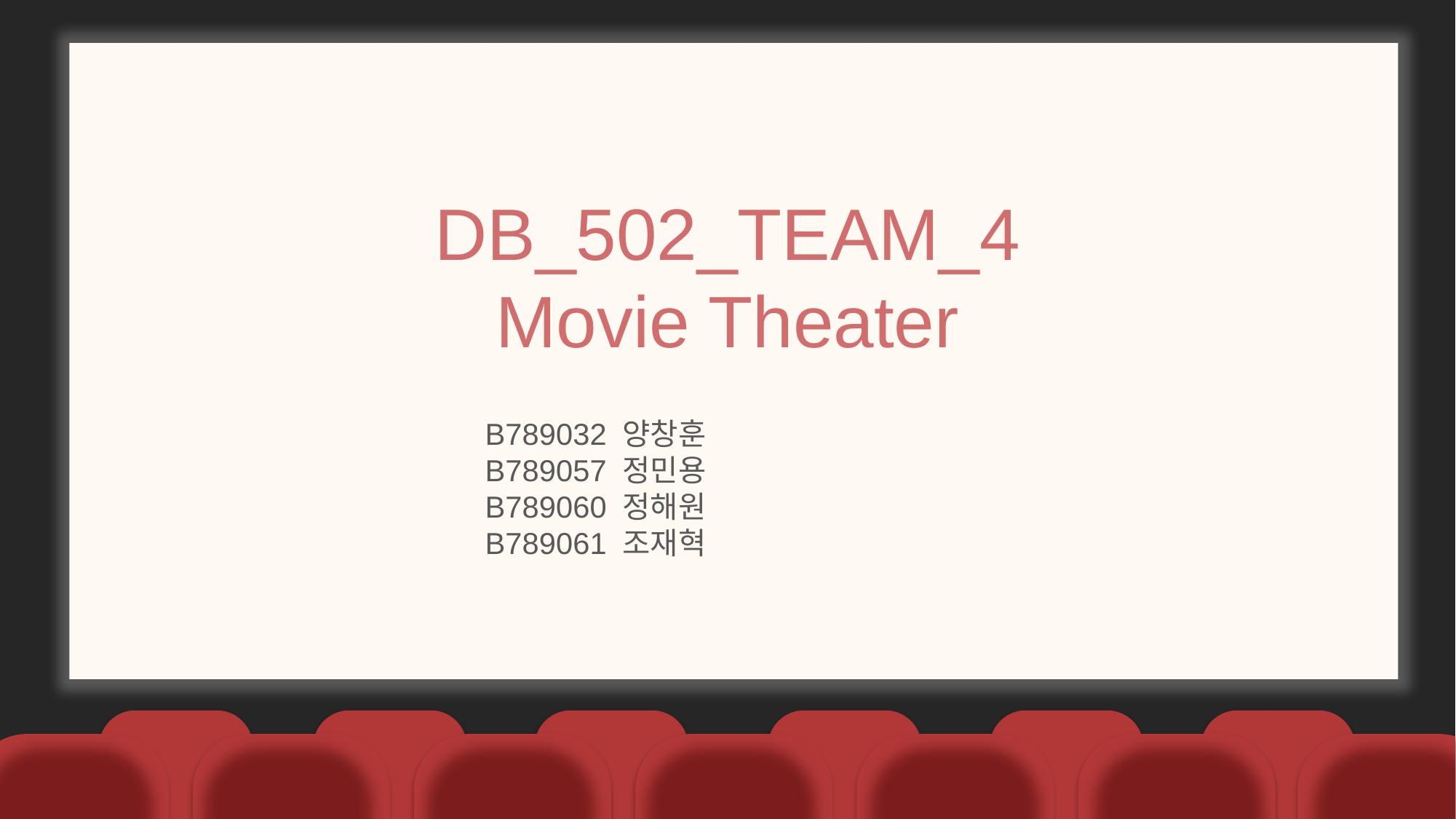

DB_502_TEAM_4
Movie Theater

B789032 양창훈
B789057 정민용
B789060 정해원
B789061 조재혁